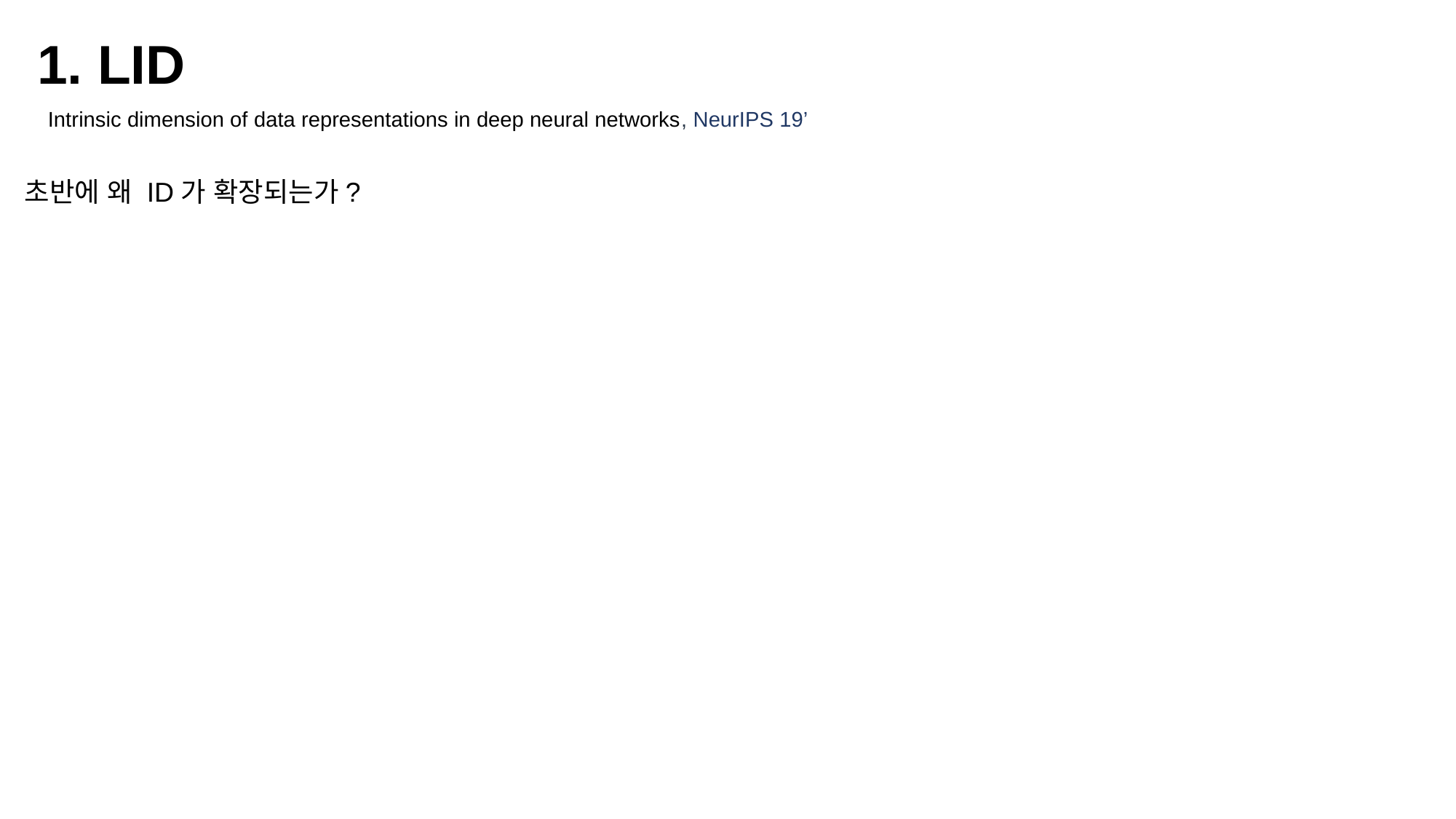

1. LID
Intrinsic dimension of data representations in deep neural networks, NeurIPS 19’
초반에 왜 ID가 확장되는가?